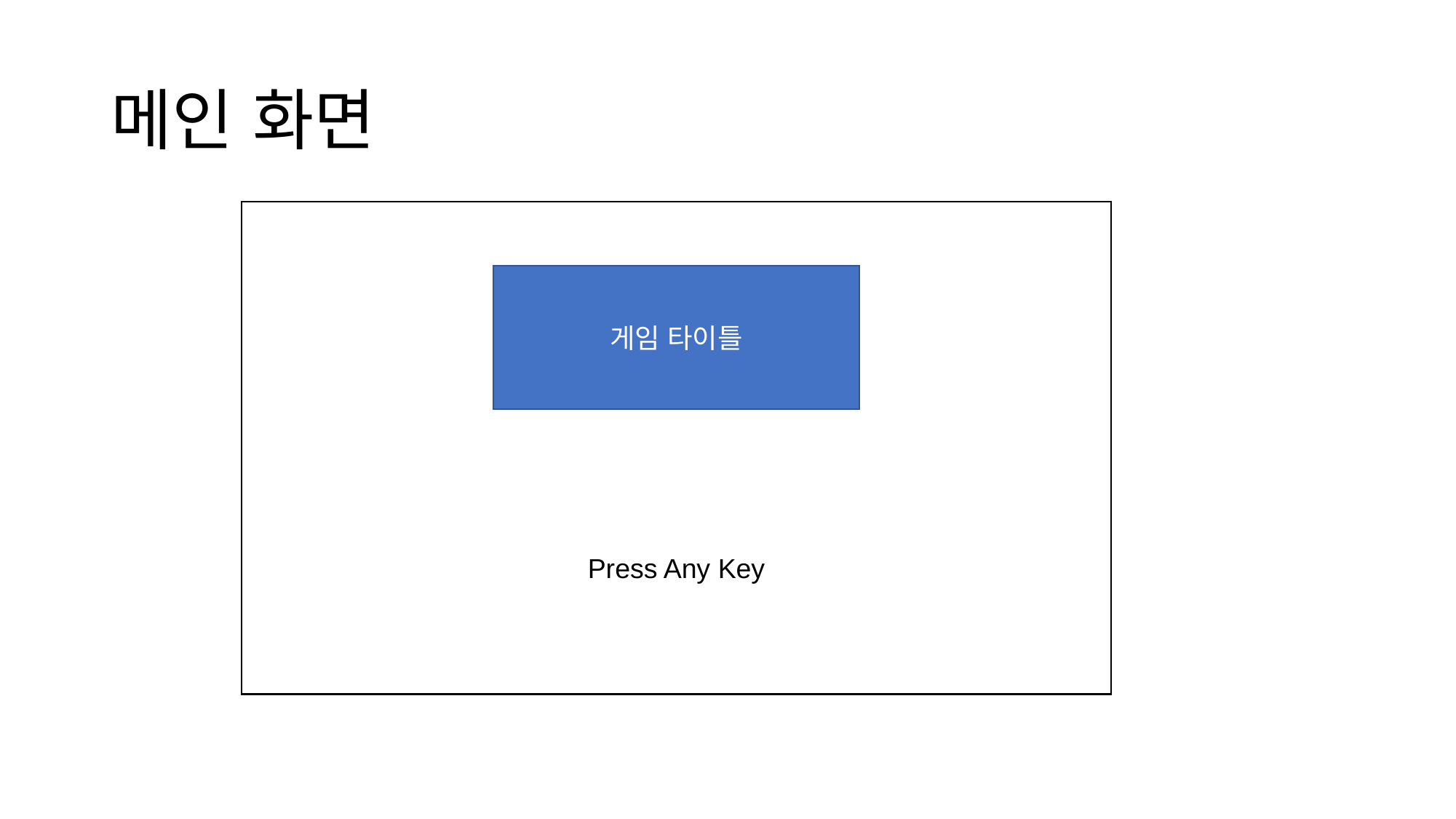

# 메인 화면

게임 타이틀
Press Any Key